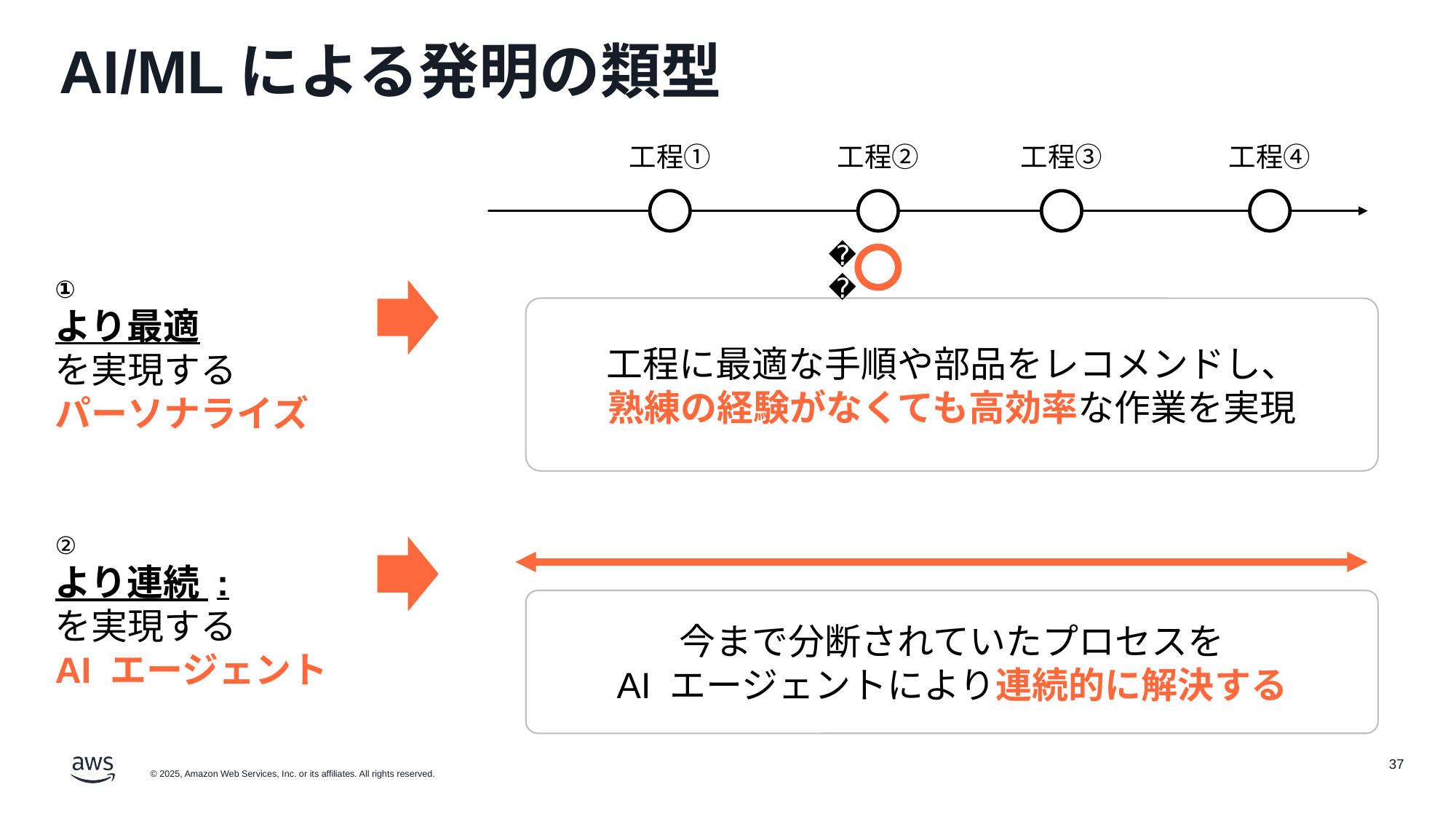

# AI/MLによる発明の類型
工程①
工程②
工程③
工程④

💡

①
より最適
を実現する
パーソナライズ

工程に最適な手順や部品をレコメンドし、
熟練の経験がなくても高効率な作業を実現
②
より連続 :
を実現する
AI エージェント

今まで分断されていたプロセスを
AI エージェントにより連続的に解決する
37